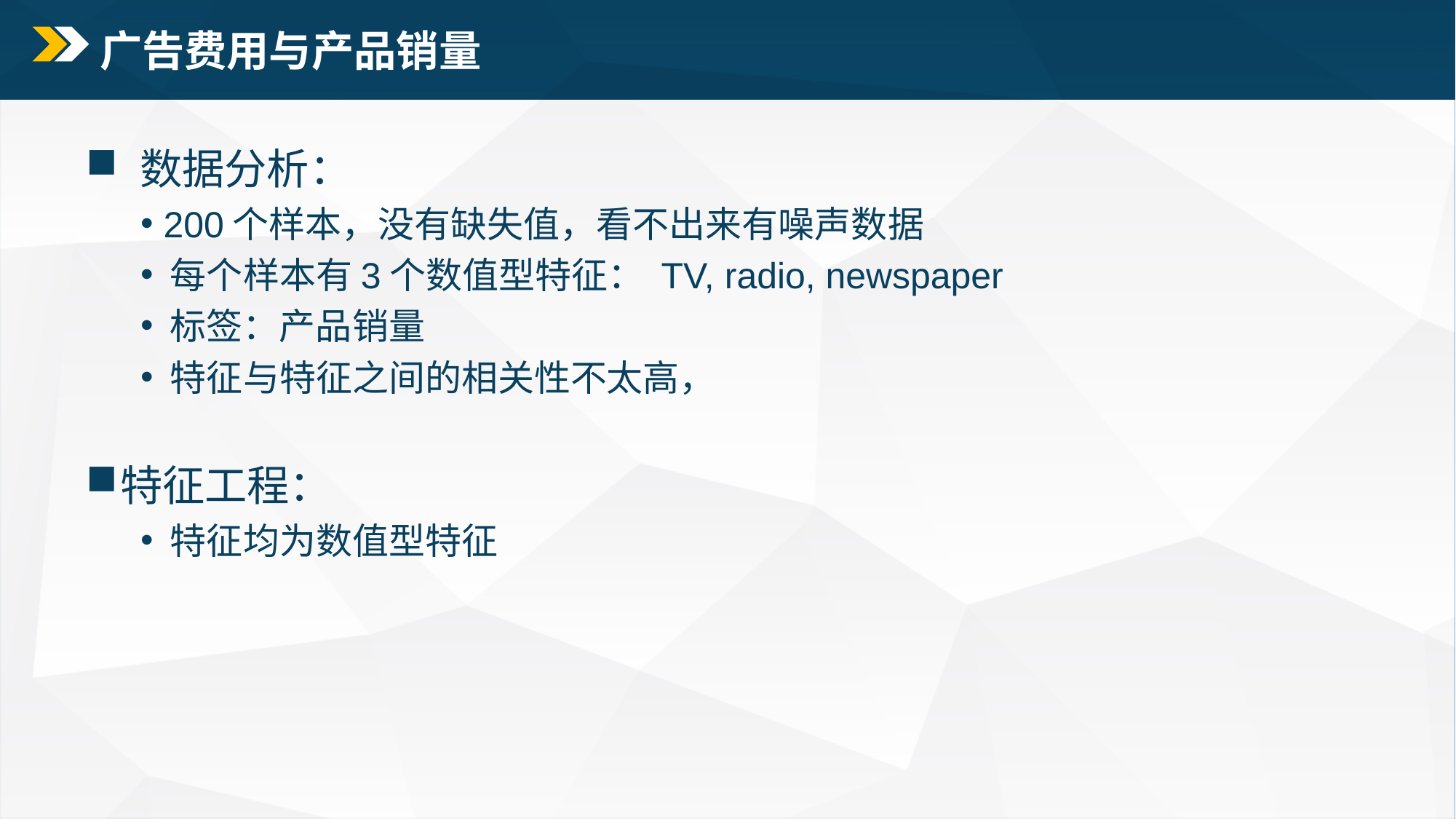

# 广告费用与产品销量
 数据分析：
 200个样本，没有缺失值，看不出来有噪声数据
 每个样本有3个数值型特征： TV, radio, newspaper
 标签：产品销量
 特征与特征之间的相关性不太高，

特征工程：
 特征均为数值型特征